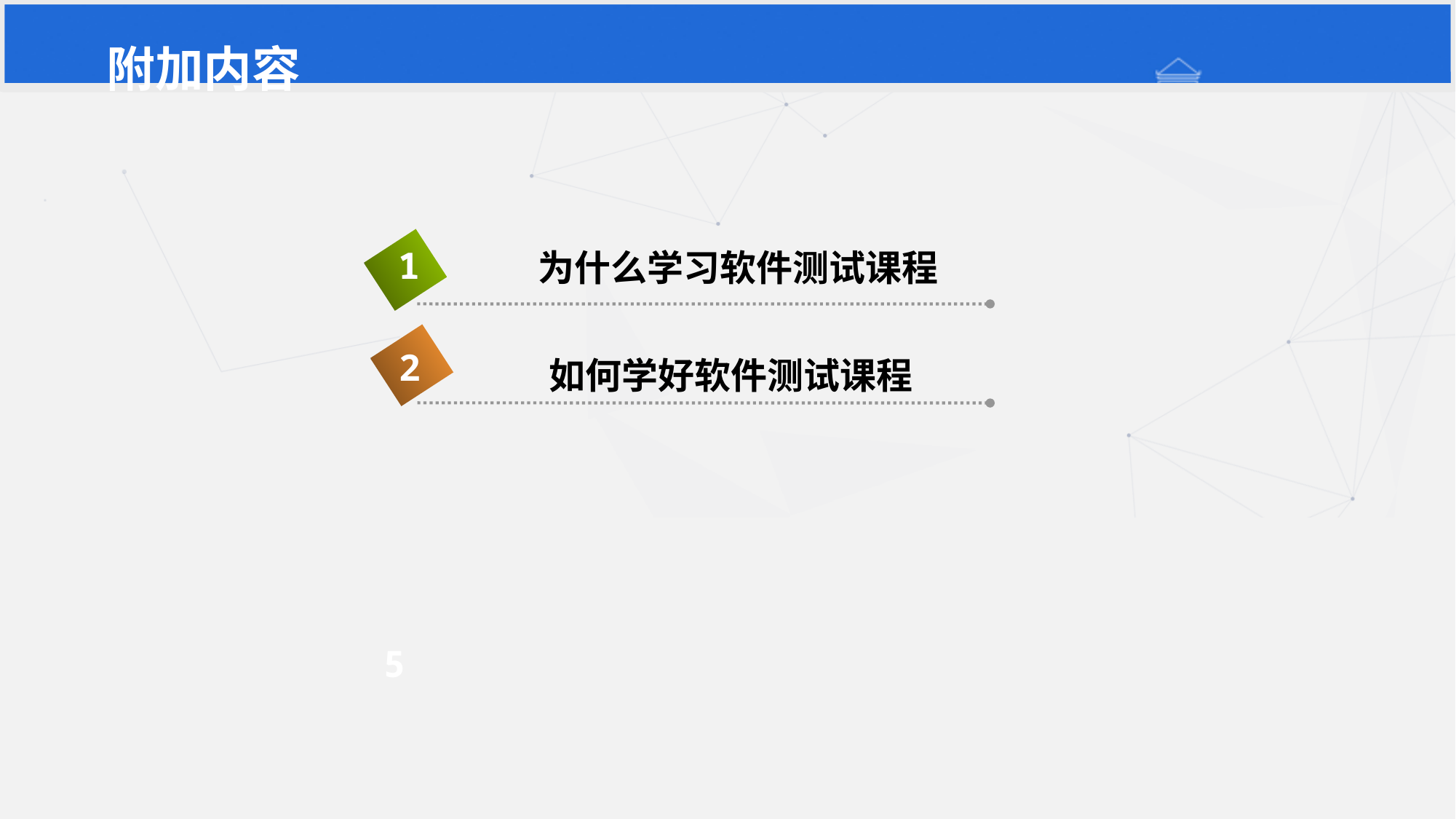

# 附加内容
1

5

为什么学习软件测试课程

2

如何学好软件测试课程
5